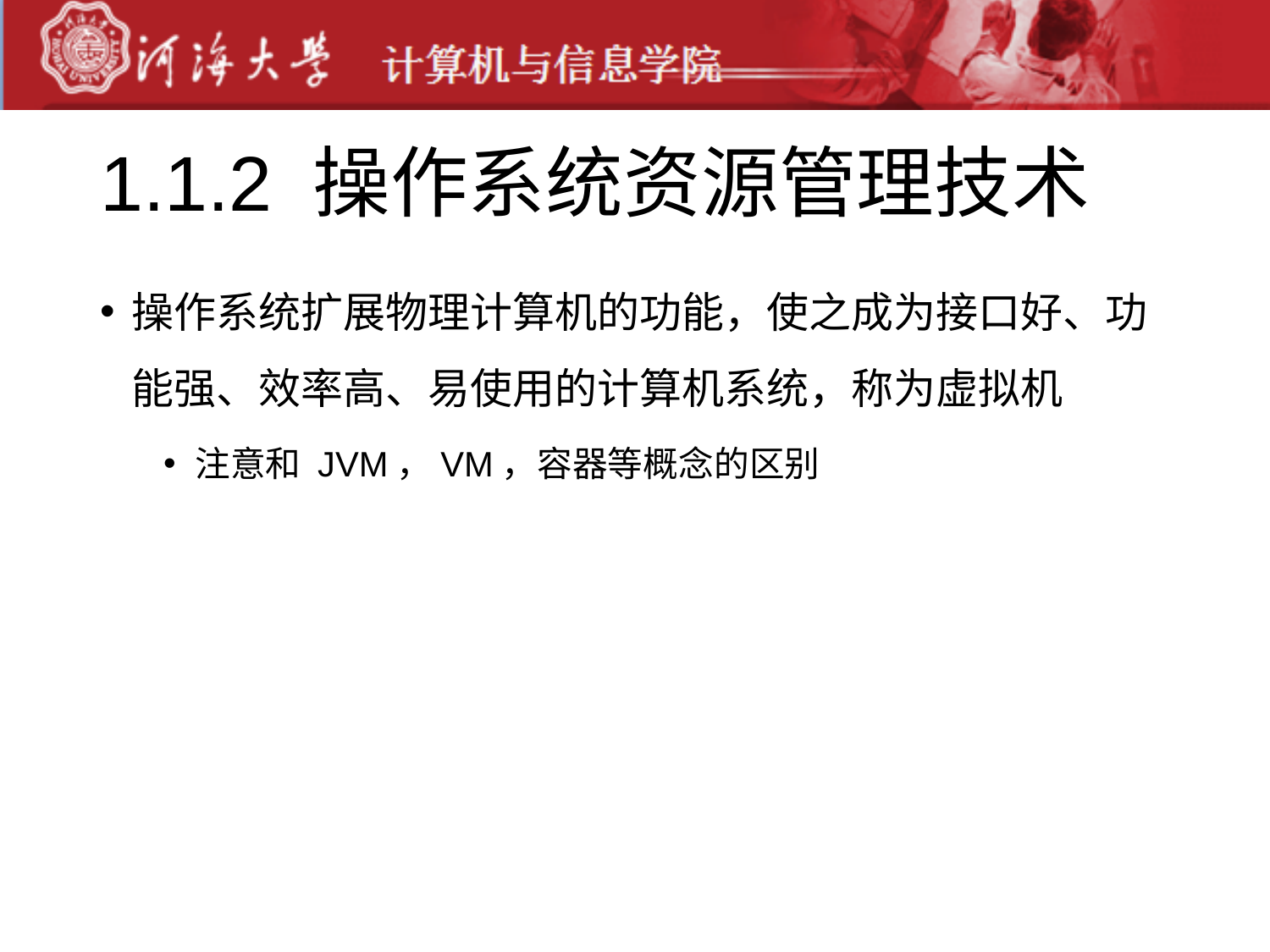

# 1.1.2 操作系统资源管理技术
操作系统扩展物理计算机的功能，使之成为接口好、功能强、效率高、易使用的计算机系统，称为虚拟机
注意和 JVM，VM，容器等概念的区别